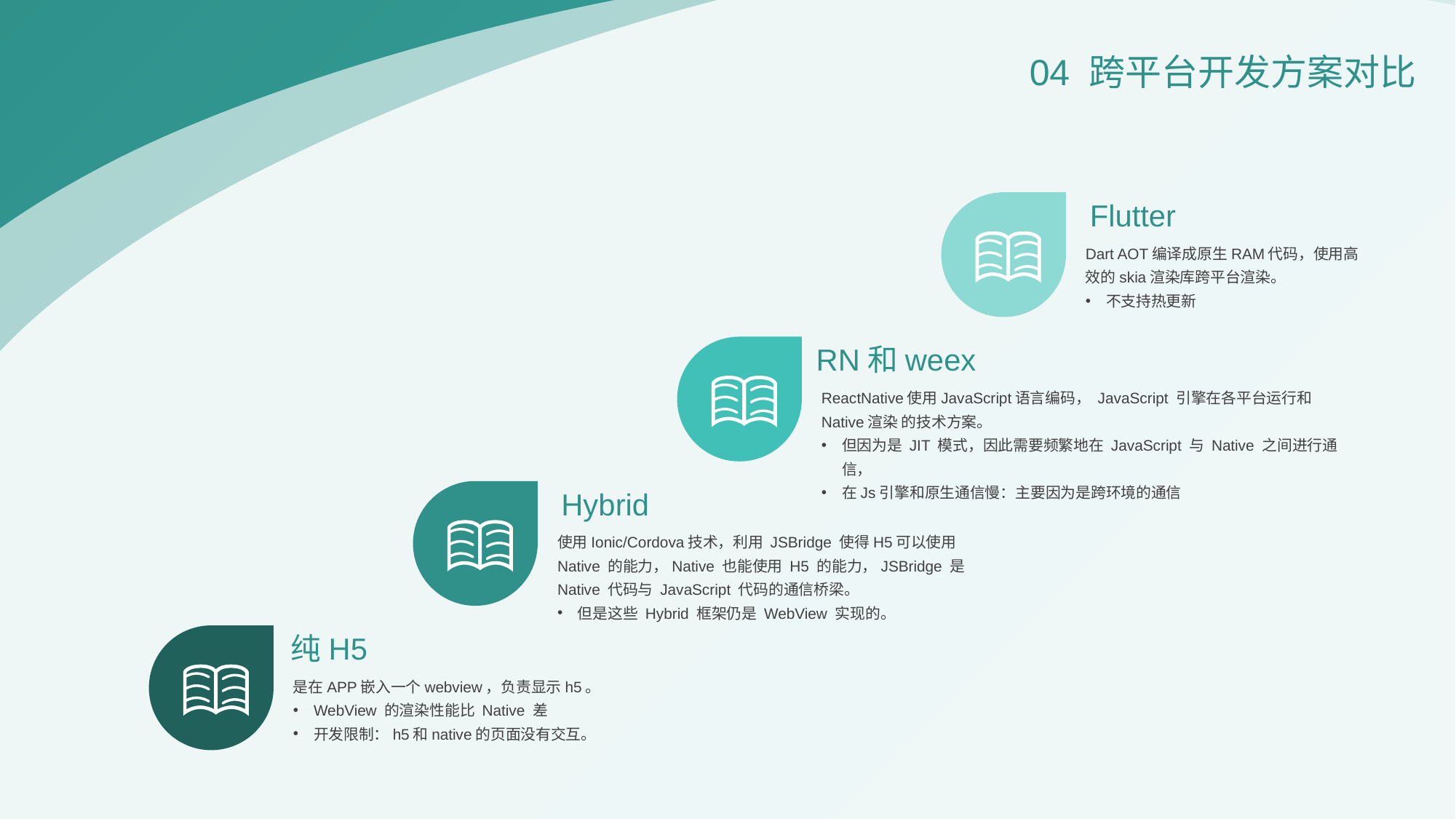

04 跨平台开发方案对比
Flutter

Dart AOT编译成原生RAM代码，使用高效的skia渲染库跨平台渲染。
不支持热更新
RN和weex

ReactNative使用JavaScript语言编码， JavaScript 引擎在各平台运行和Native渲染 的技术方案。
但因为是 JIT 模式，因此需要频繁地在 JavaScript 与 Native 之间进行通信，
在Js引擎和原生通信慢：主要因为是跨环境的通信
Hybrid

使用Ionic/Cordova技术，利用 JSBridge 使得H5可以使用 Native 的能力，Native 也能使用 H5 的能力，JSBridge 是 Native 代码与 JavaScript 代码的通信桥梁。
但是这些 Hybrid 框架仍是 WebView 实现的。
纯H5

是在APP嵌入一个webview，负责显示h5。
WebView 的渲染性能比 Native 差
开发限制：h5和native的页面没有交互。